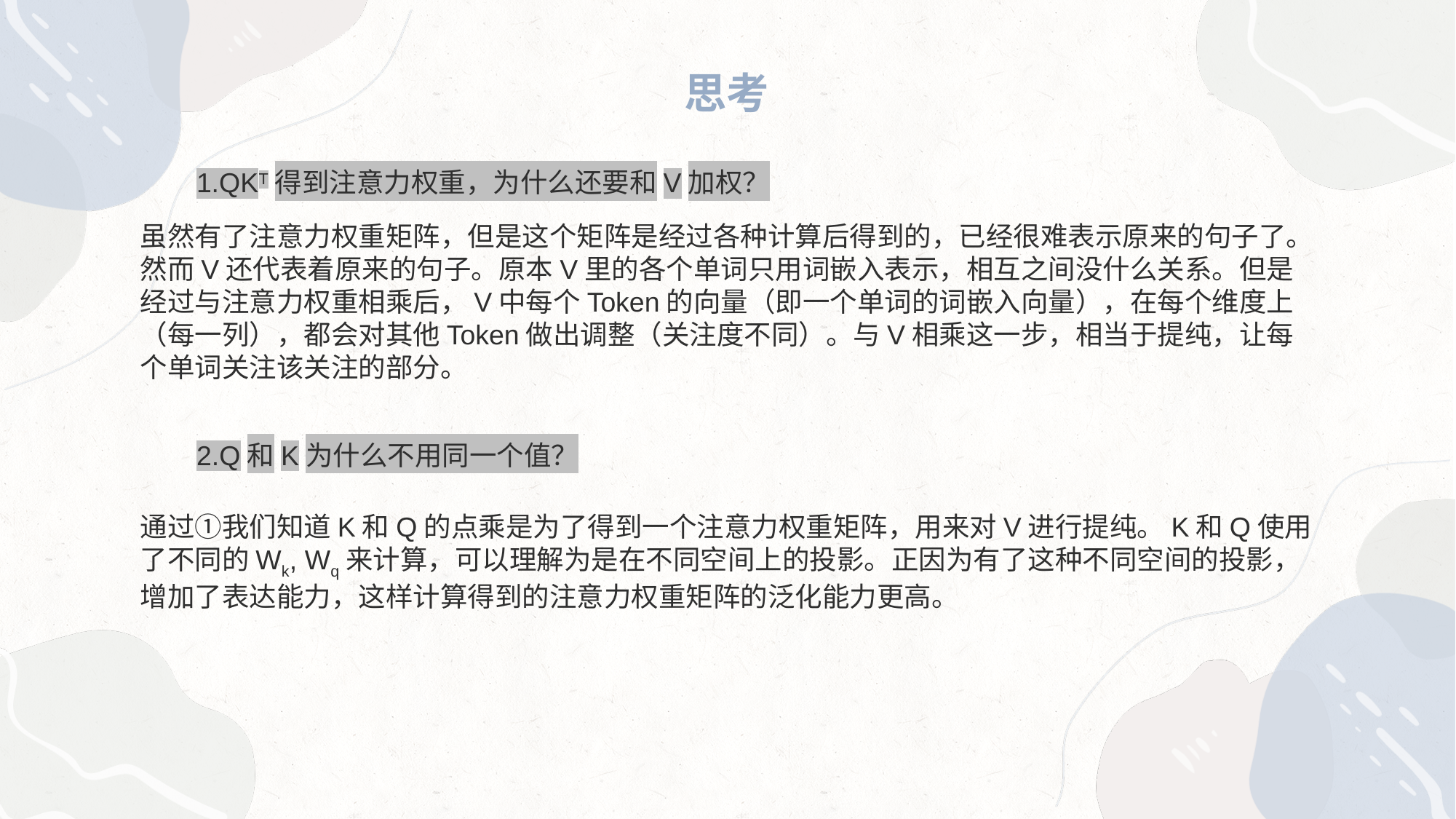

# 思考
1.QKT得到注意力权重，为什么还要和V加权？
虽然有了注意力权重矩阵，但是这个矩阵是经过各种计算后得到的，已经很难表示原来的句子了。然而V还代表着原来的句子。原本V里的各个单词只用词嵌入表示，相互之间没什么关系。但是经过与注意力权重相乘后，V中每个Token的向量（即一个单词的词嵌入向量），在每个维度上（每一列），都会对其他Token做出调整（关注度不同）。与V相乘这一步，相当于提纯，让每个单词关注该关注的部分。
2.Q和K为什么不用同一个值？
通过①我们知道K和Q的点乘是为了得到一个注意力权重矩阵，用来对V进行提纯。K和Q使用了不同的Wk, Wq来计算，可以理解为是在不同空间上的投影。正因为有了这种不同空间的投影，增加了表达能力，这样计算得到的注意力权重矩阵的泛化能力更高。